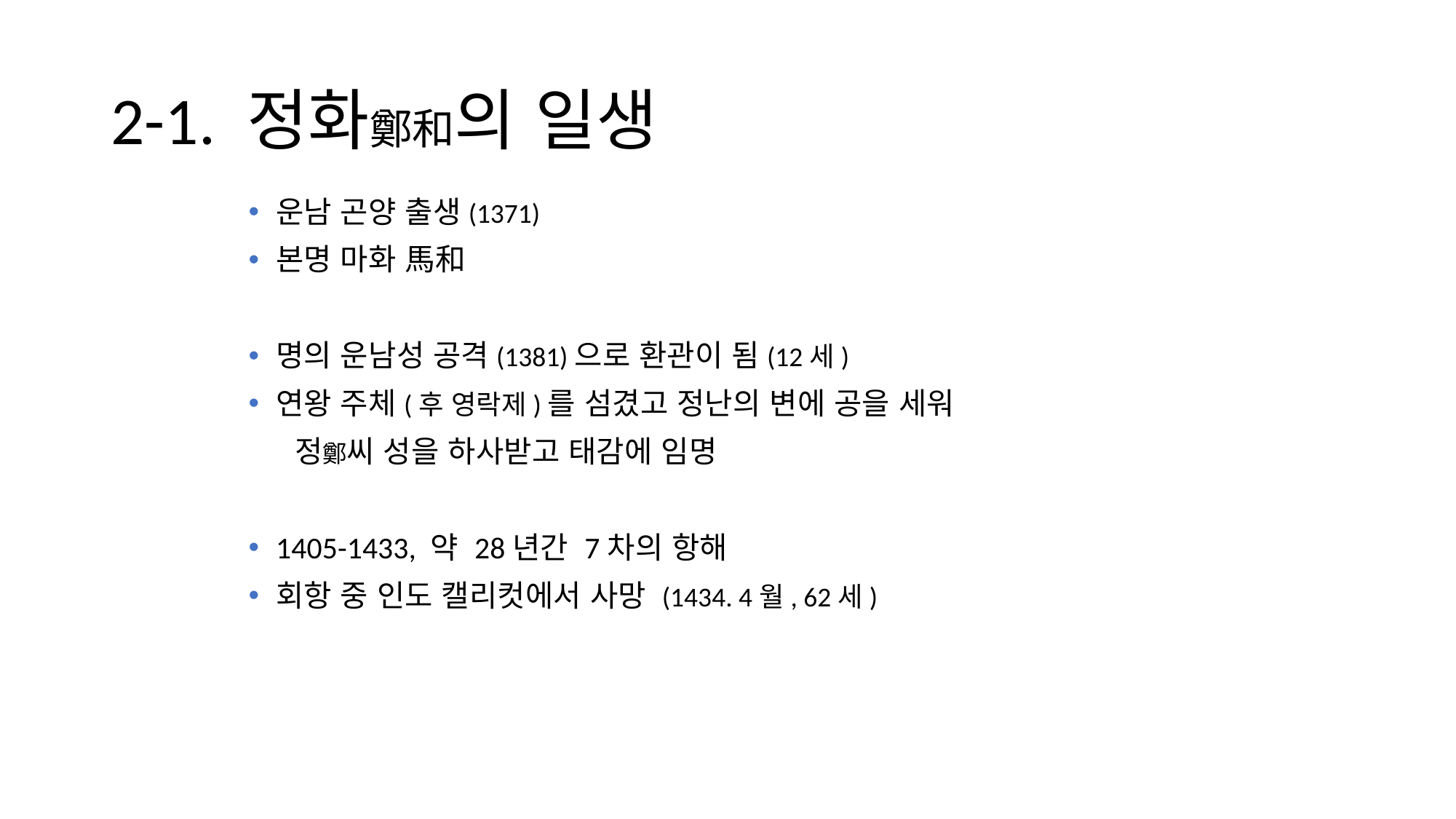

# 2-1. 정화鄭和의 일생
운남 곤양 출생(1371)
본명 마화 馬和

명의 운남성 공격(1381)으로 환관이 됨(12세)
연왕 주체(후 영락제)를 섬겼고 정난의 변에 공을 세워
   정鄭씨 성을 하사받고 태감에 임명

1405-1433, 약 28년간 7차의 항해
회항 중 인도 캘리컷에서 사망 (1434. 4월, 62세)